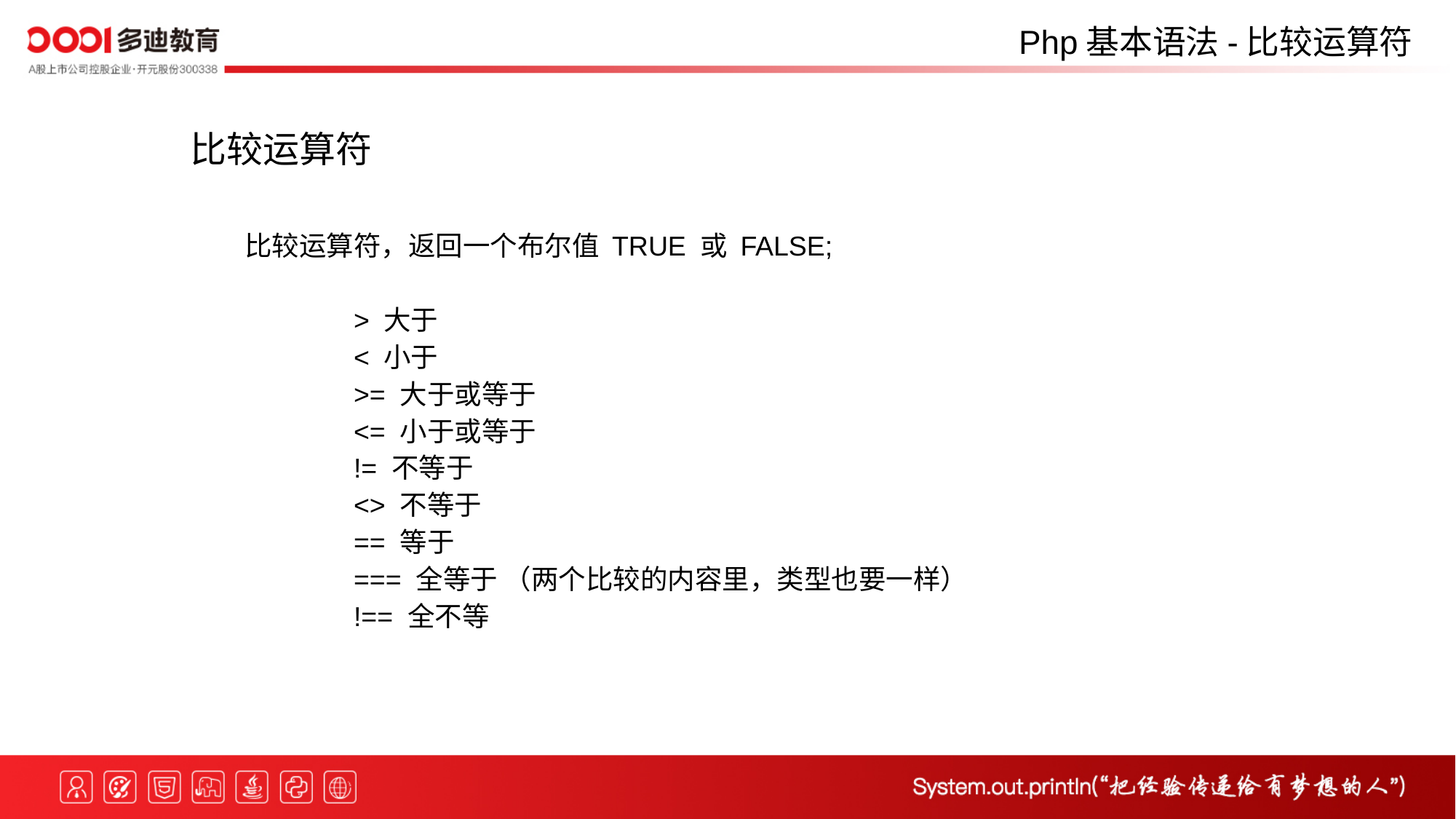

Php基本语法-比较运算符
比较运算符

比较运算符，返回一个布尔值 TRUE 或 FALSE;

	> 大于
	< 小于
	>= 大于或等于
	<= 小于或等于
	!= 不等于
	<> 不等于
	== 等于
	=== 全等于 （两个比较的内容里，类型也要一样）
	!== 全不等